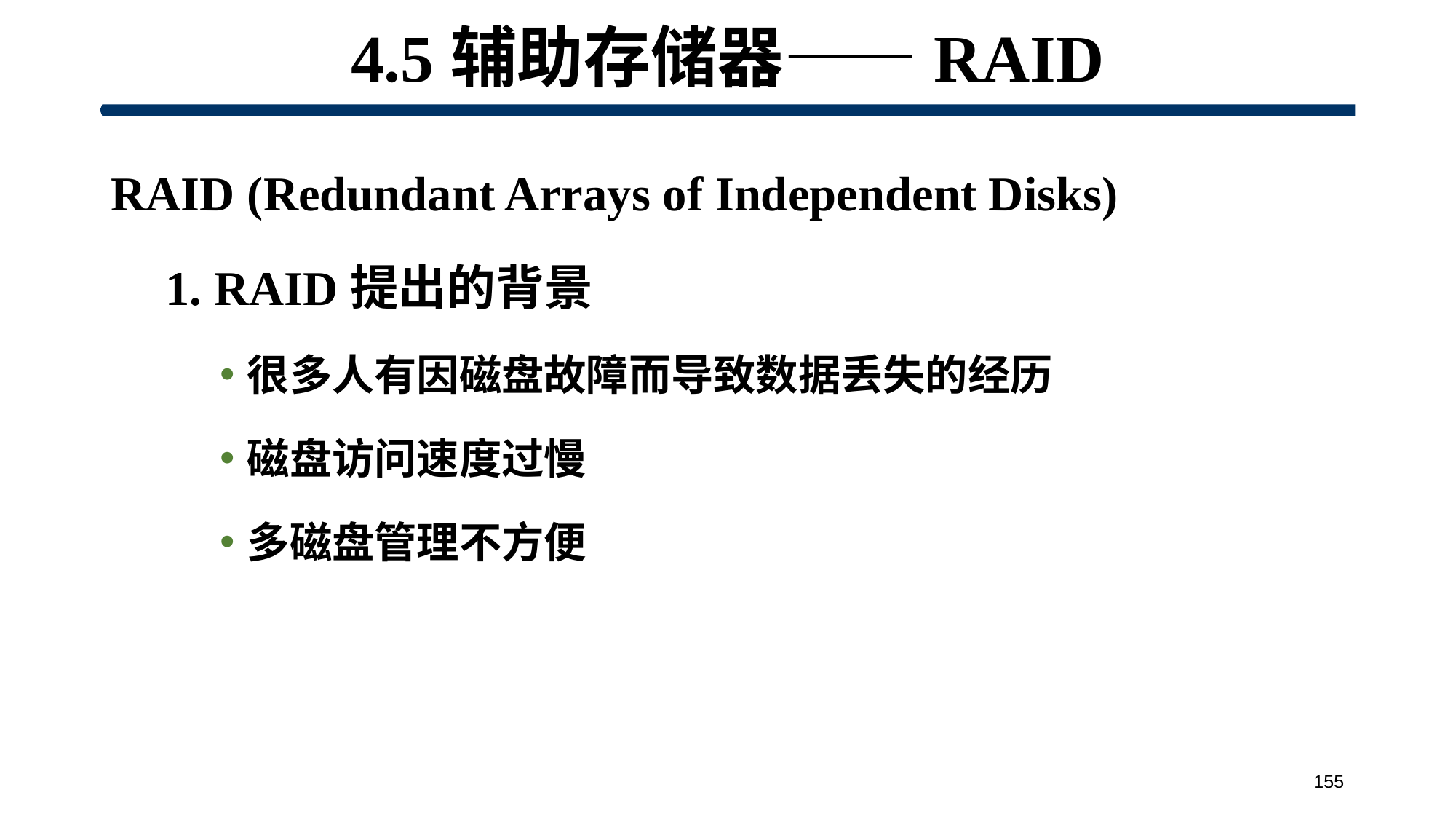

# 4.5辅助存储器——RAID
RAID (Redundant Arrays of Independent Disks)
1. RAID提出的背景
很多人有因磁盘故障而导致数据丢失的经历
磁盘访问速度过慢
多磁盘管理不方便

155